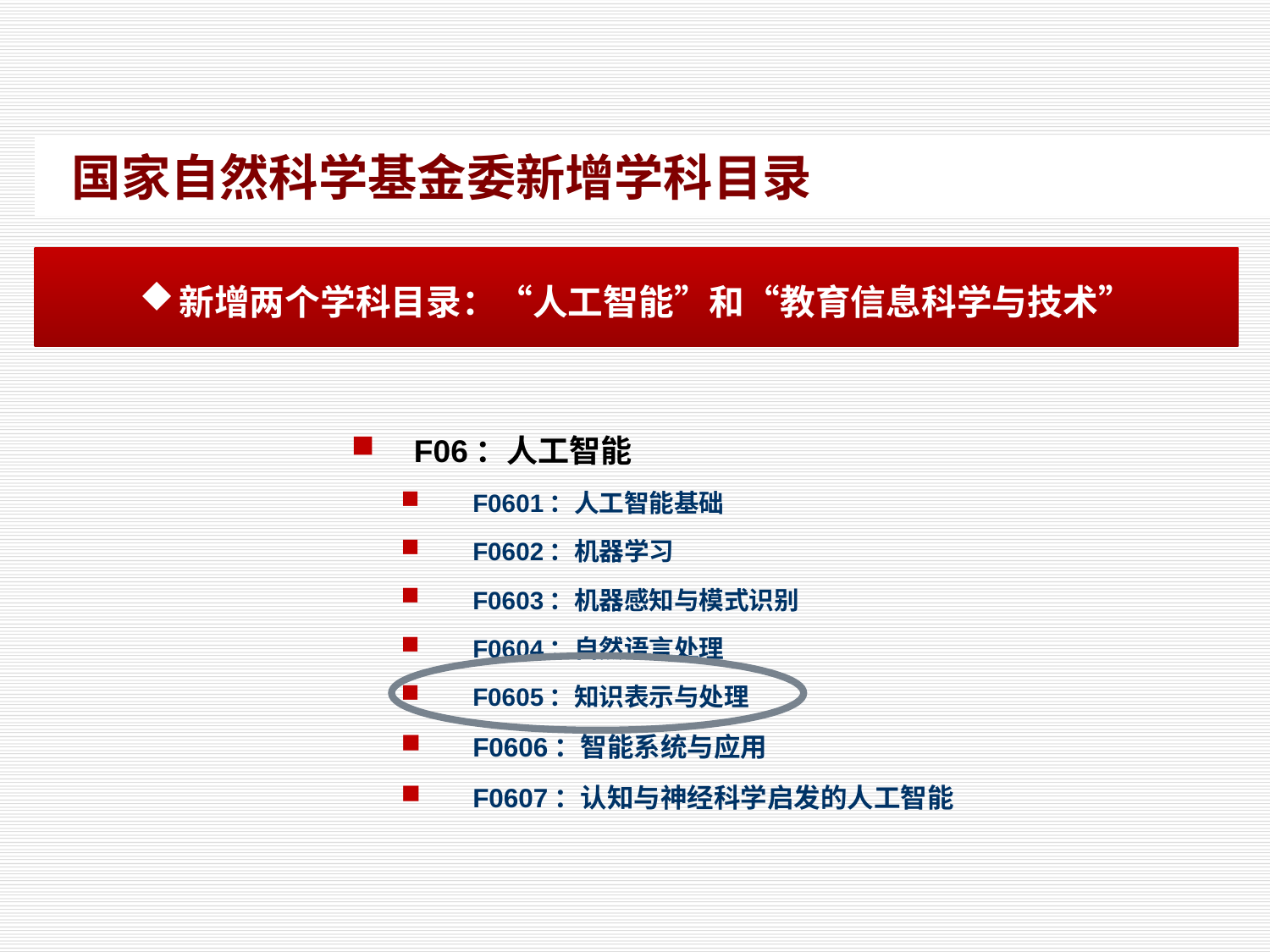

# 国家自然科学基金委新增学科目录
新增两个学科目录：“人工智能”和“教育信息科学与技术”
F06：人工智能
F0601：人工智能基础
F0602：机器学习
F0603：机器感知与模式识别
F0604：自然语言处理
F0605：知识表示与处理
F0606：智能系统与应用
F0607：认知与神经科学启发的人工智能